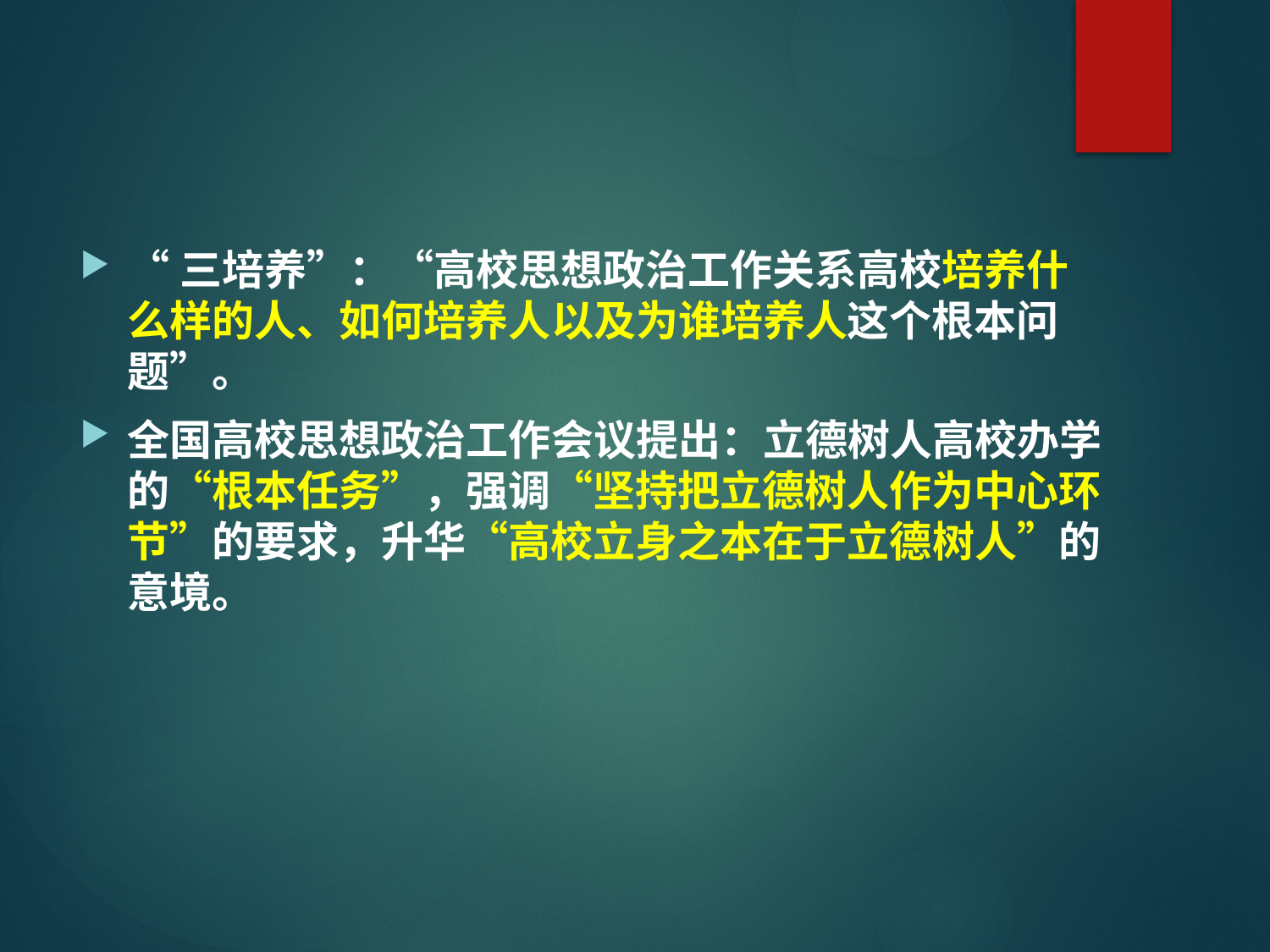

#
“三培养”：“高校思想政治工作关系高校培养什么样的人、如何培养人以及为谁培养人这个根本问题”。
全国高校思想政治工作会议提出：立德树人高校办学的“根本任务”，强调“坚持把立德树人作为中心环节”的要求，升华“高校立身之本在于立德树人”的意境。